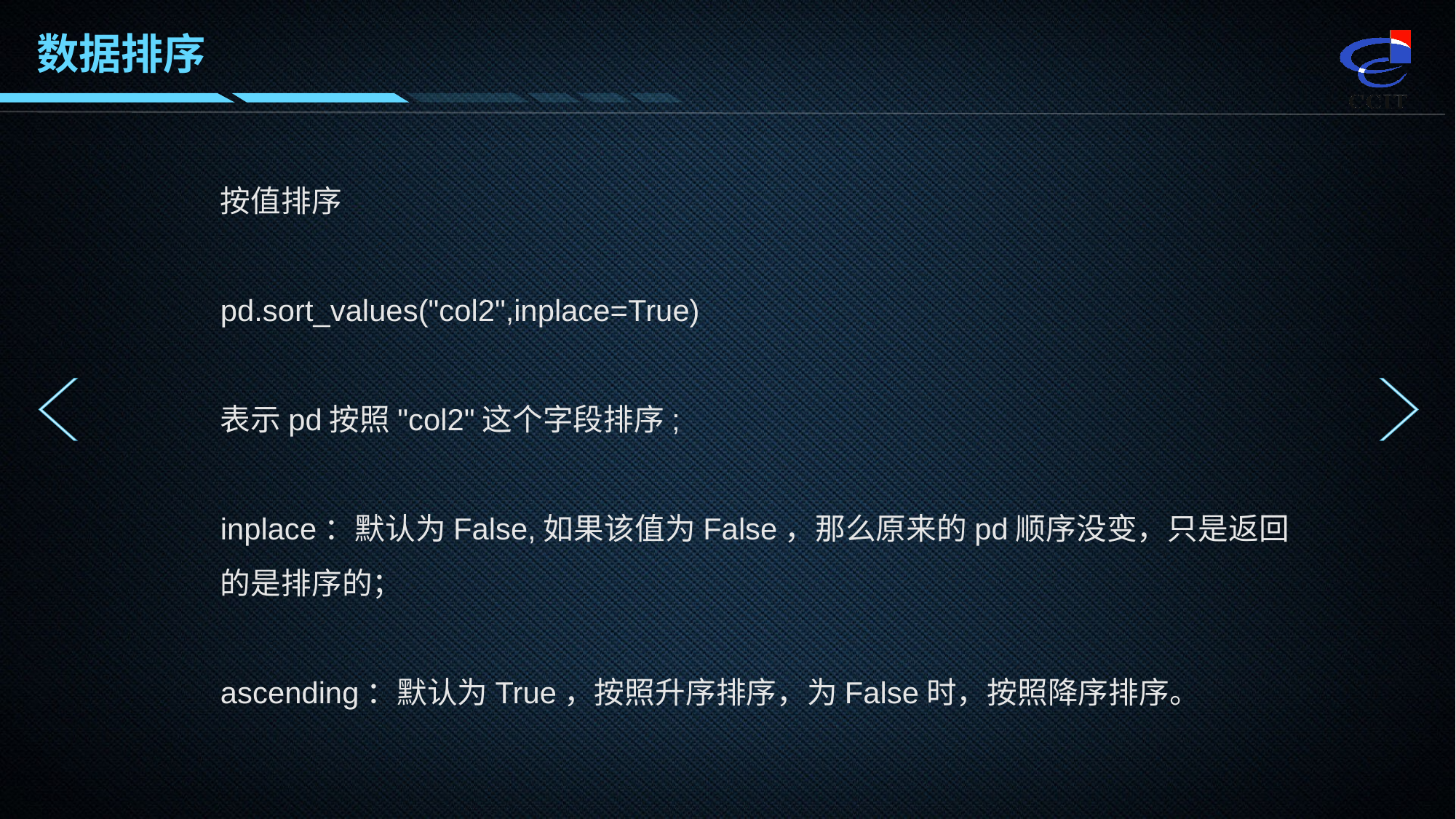

数据排序
按值排序

pd.sort_values("col2",inplace=True)

表示pd按照"col2"这个字段排序;

inplace：默认为False,如果该值为False，那么原来的pd顺序没变，只是返回的是排序的；

ascending：默认为True，按照升序排序，为False时，按照降序排序。